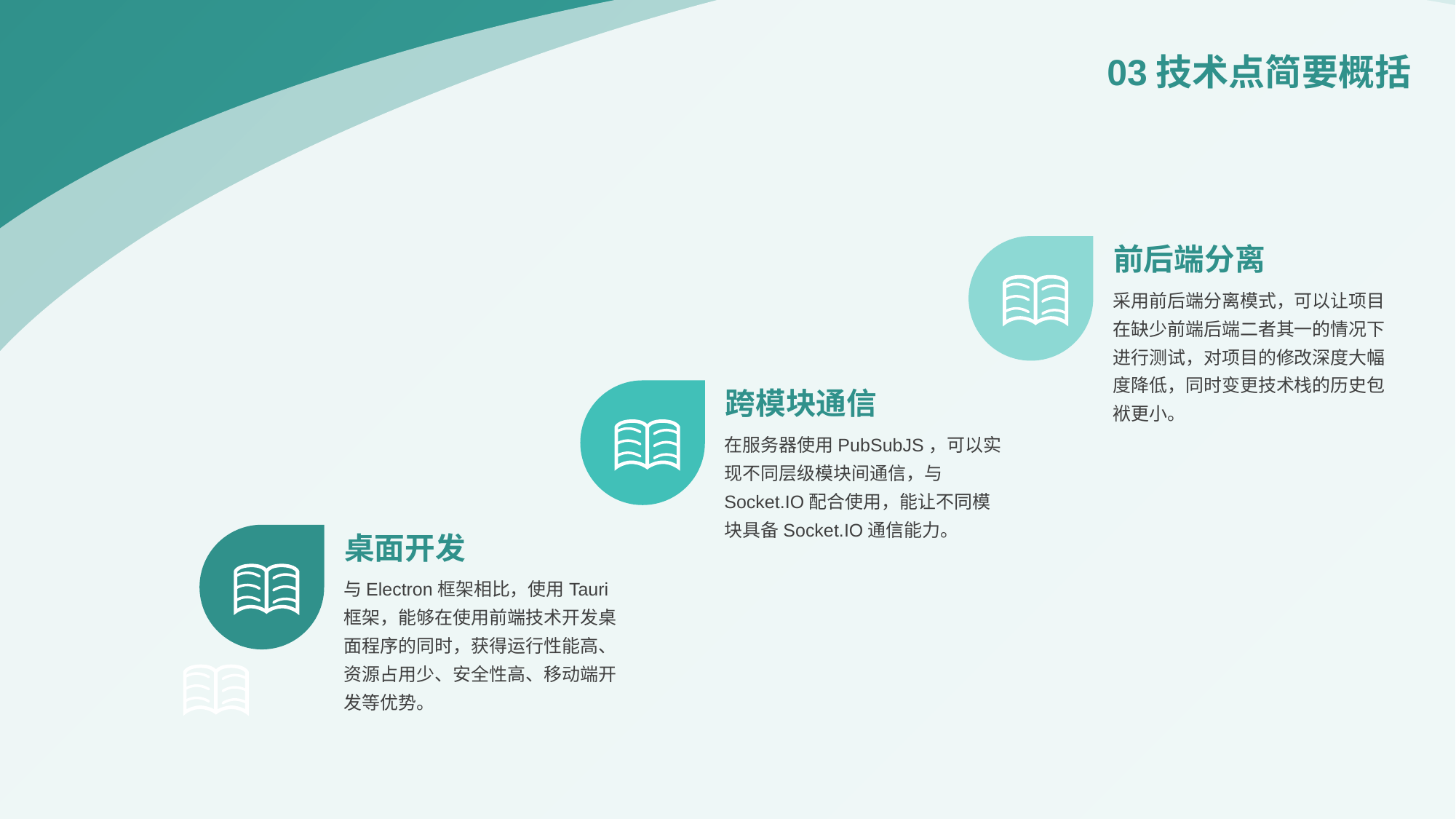

03技术点简要概括
前后端分离

采用前后端分离模式，可以让项目在缺少前端后端二者其一的情况下进行测试，对项目的修改深度大幅度降低，同时变更技术栈的历史包袱更小。
跨模块通信

在服务器使用PubSubJS，可以实现不同层级模块间通信，与Socket.IO配合使用，能让不同模块具备Socket.IO通信能力。
桌面开发

与Electron框架相比，使用Tauri框架，能够在使用前端技术开发桌面程序的同时，获得运行性能高、资源占用少、安全性高、移动端开发等优势。